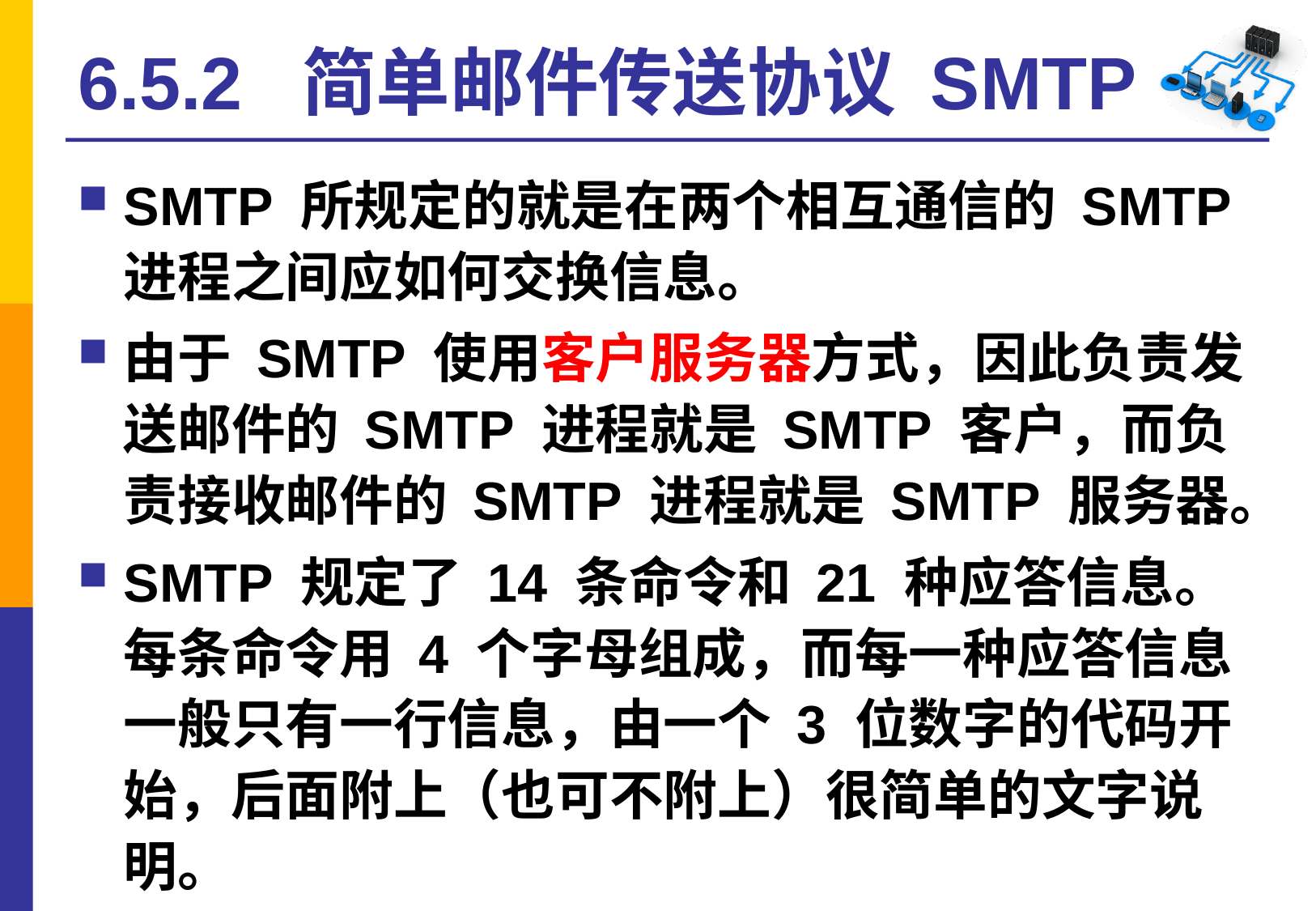

# 6.5.2  简单邮件传送协议 SMTP
SMTP 所规定的就是在两个相互通信的 SMTP 进程之间应如何交换信息。
由于 SMTP 使用客户服务器方式，因此负责发送邮件的 SMTP 进程就是 SMTP 客户，而负责接收邮件的 SMTP 进程就是 SMTP 服务器。
SMTP 规定了 14 条命令和 21 种应答信息。每条命令用 4 个字母组成，而每一种应答信息一般只有一行信息，由一个 3 位数字的代码开始，后面附上（也可不附上）很简单的文字说明。